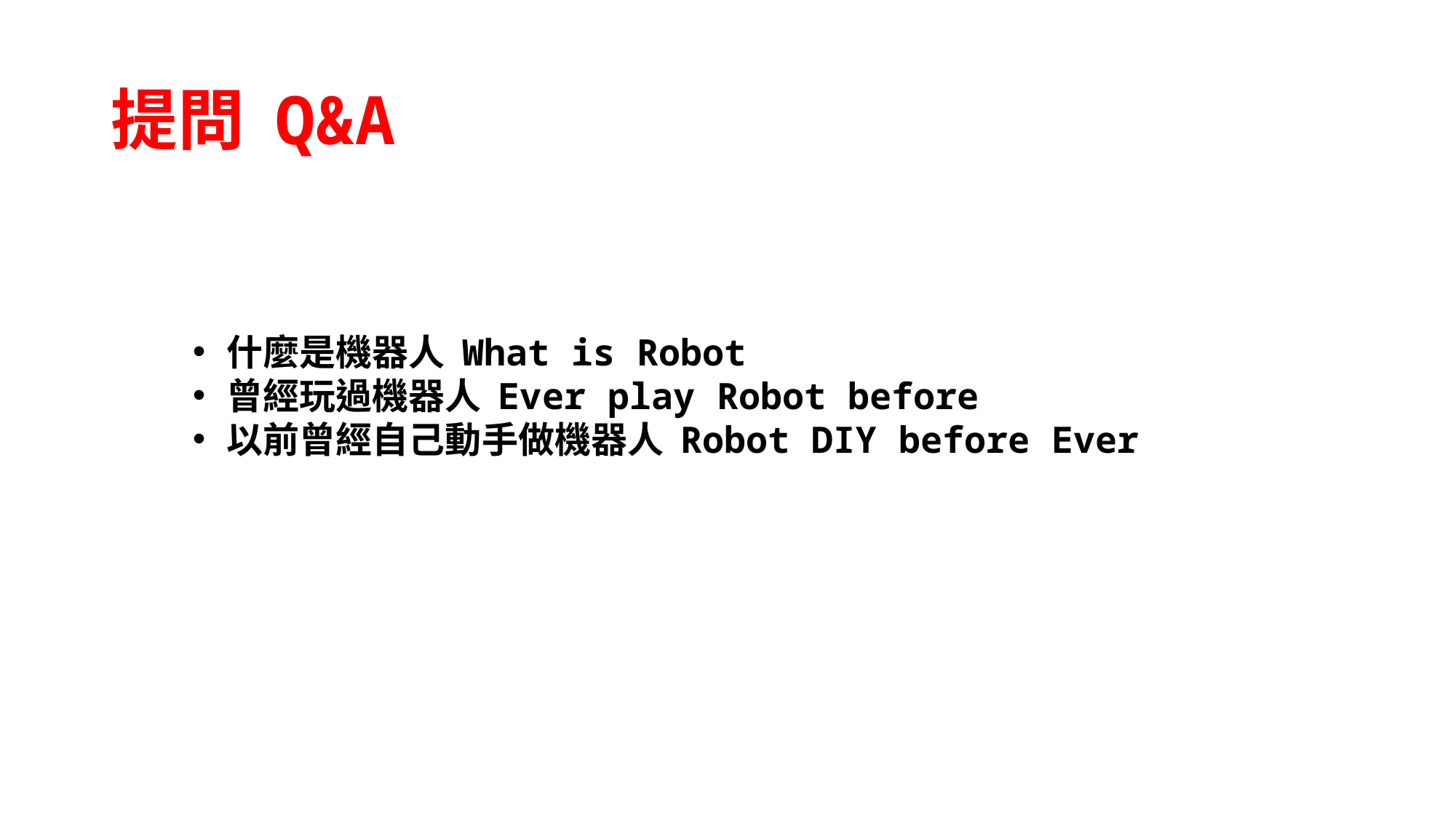

# 提問 Q&A
什麼是機器人 What is Robot
曾經玩過機器人 Ever play Robot before
以前曾經自己動手做機器人 Robot DIY before Ever